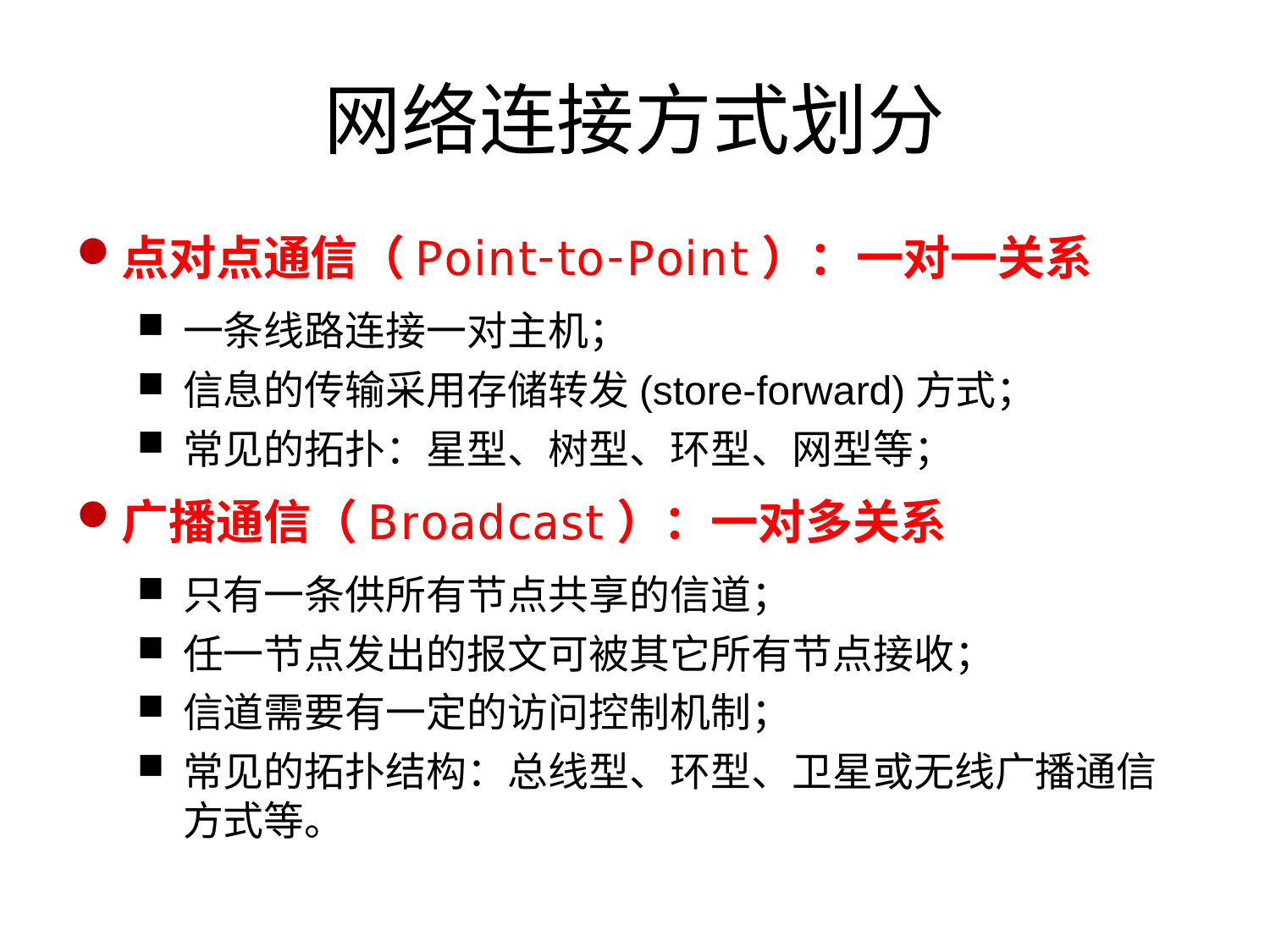

# 网络连接方式划分
点对点通信（Point-to-Point）：一对一关系
一条线路连接一对主机；
信息的传输采用存储转发(store-forward)方式；
常见的拓扑：星型、树型、环型、网型等；
广播通信（Broadcast）：一对多关系
只有一条供所有节点共享的信道；
任一节点发出的报文可被其它所有节点接收；
信道需要有一定的访问控制机制；
常见的拓扑结构：总线型、环型、卫星或无线广播通信方式等。